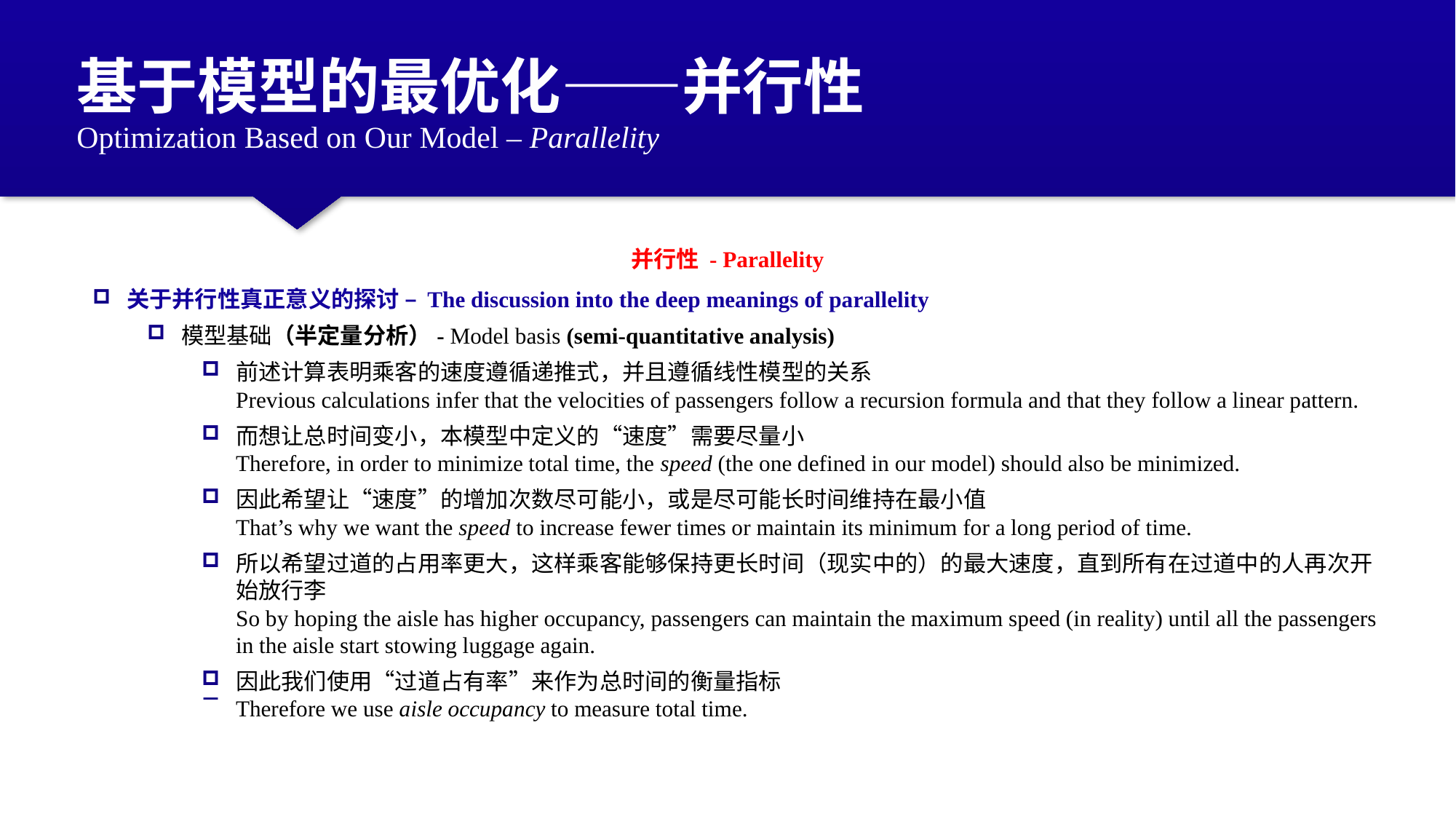

基于模型的最优化——并行性
Optimization Based on Our Model – Parallelity
并行性 - Parallelity
关于并行性真正意义的探讨 – The discussion into the deep meanings of parallelity
模型基础（半定量分析）- Model basis (semi-quantitative analysis)
前述计算表明乘客的速度遵循递推式，并且遵循线性模型的关系
Previous calculations infer that the velocities of passengers follow a recursion formula and that they follow a linear pattern.
而想让总时间变小，本模型中定义的“速度”需要尽量小
Therefore, in order to minimize total time, the speed (the one defined in our model) should also be minimized.
因此希望让“速度”的增加次数尽可能小，或是尽可能长时间维持在最小值
That’s why we want the speed to increase fewer times or maintain its minimum for a long period of time.
所以希望过道的占用率更大，这样乘客能够保持更长时间（现实中的）的最大速度，直到所有在过道中的人再次开始放行李
So by hoping the aisle has higher occupancy, passengers can maintain the maximum speed (in reality) until all the passengers in the aisle start stowing luggage again.
因此我们使用“过道占有率”来作为总时间的衡量指标
Therefore we use aisle occupancy to measure total time.